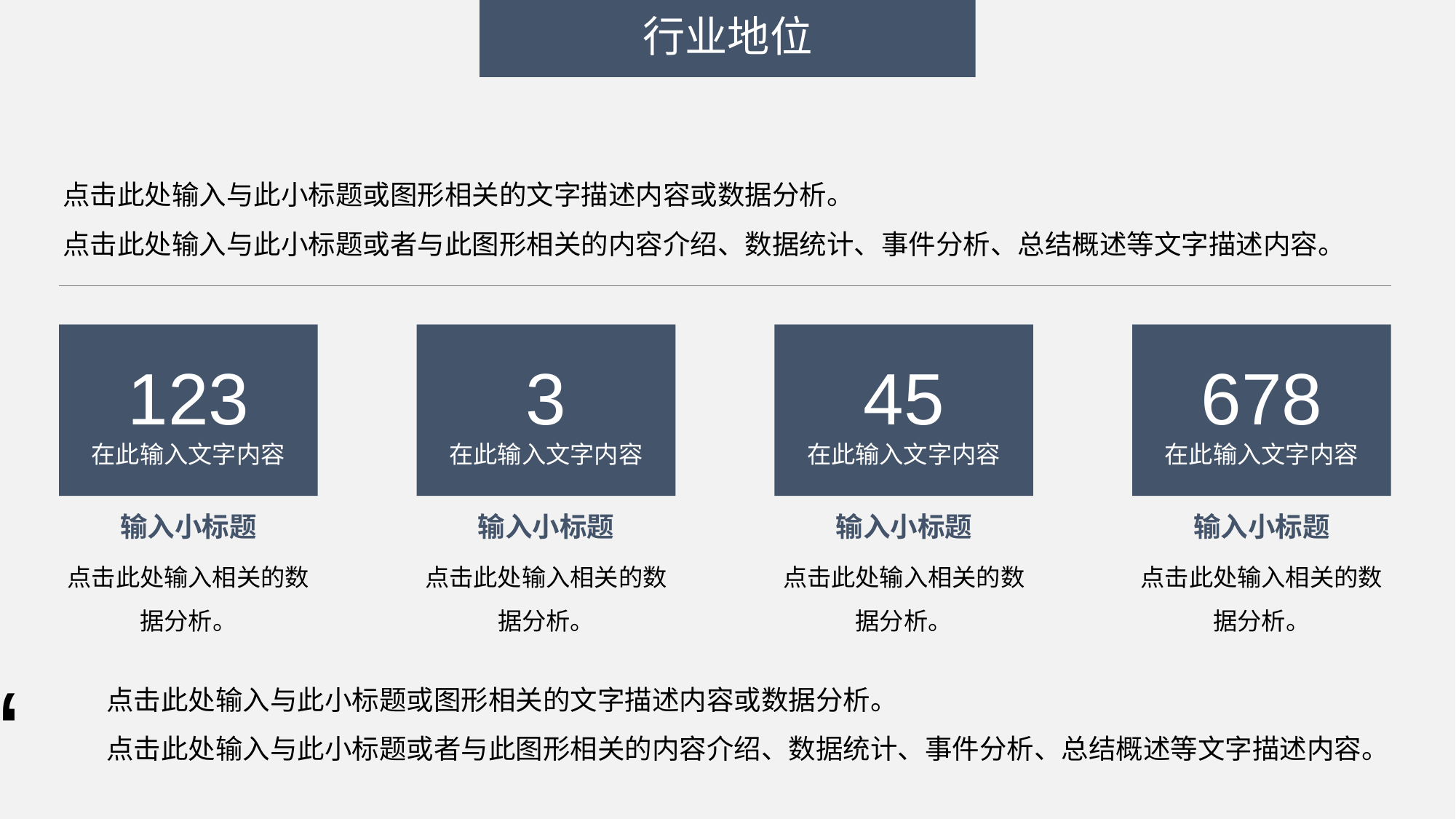

# 行业地位
点击此处输入与此小标题或图形相关的文字描述内容或数据分析。
点击此处输入与此小标题或者与此图形相关的内容介绍、数据统计、事件分析、总结概述等文字描述内容。
123
在此输入文字内容
3
在此输入文字内容
45
在此输入文字内容
678
在此输入文字内容
输入小标题
输入小标题
输入小标题
输入小标题
点击此处输入相关的数据分析。
点击此处输入相关的数据分析。
点击此处输入相关的数据分析。
点击此处输入相关的数据分析。
“
点击此处输入与此小标题或图形相关的文字描述内容或数据分析。
点击此处输入与此小标题或者与此图形相关的内容介绍、数据统计、事件分析、总结概述等文字描述内容。